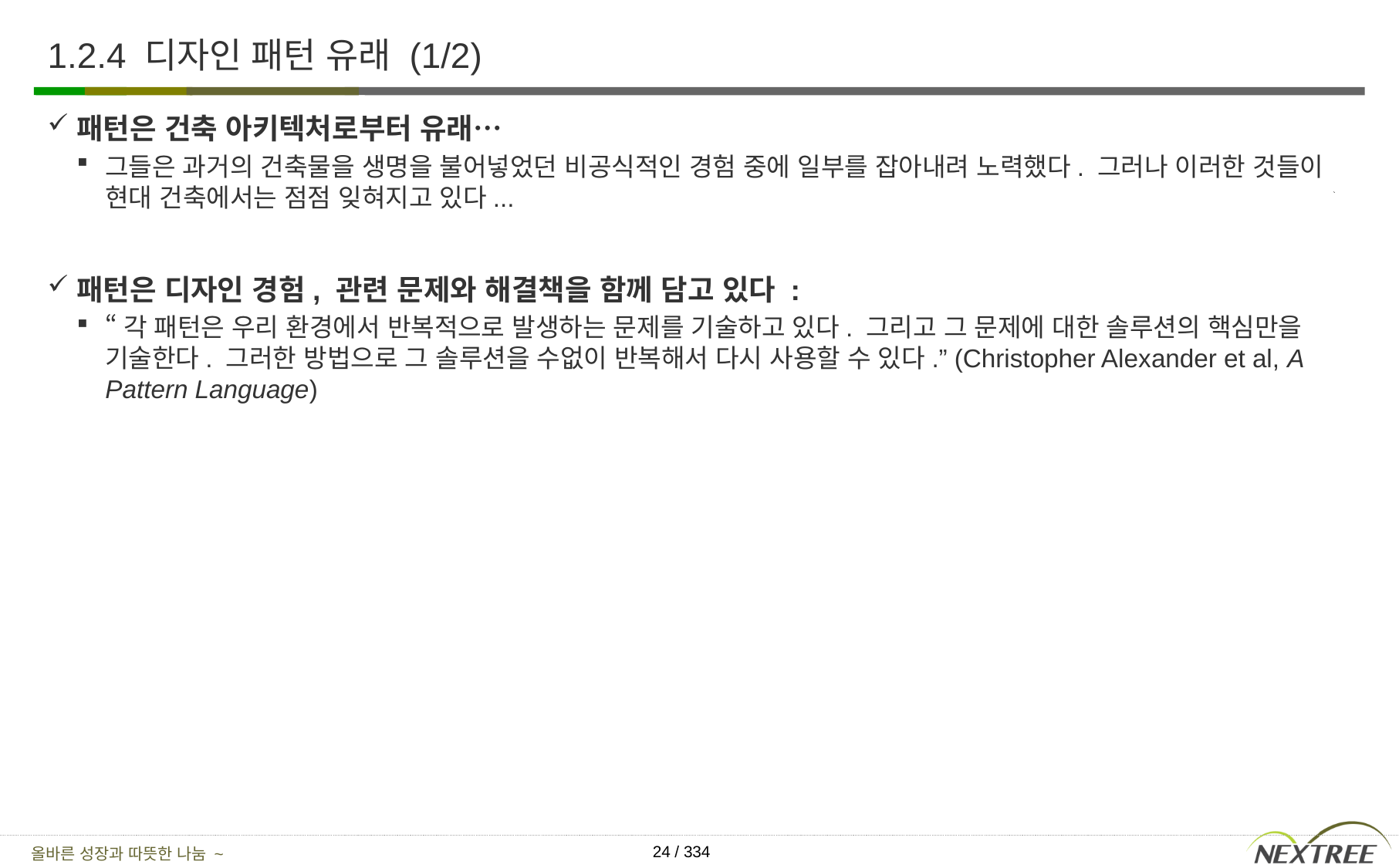

# 1.2.4 디자인 패턴 유래 (1/2)
패턴은 건축 아키텍처로부터 유래…
그들은 과거의 건축물을 생명을 불어넣었던 비공식적인 경험 중에 일부를 잡아내려 노력했다. 그러나 이러한 것들이 현대 건축에서는 점점 잊혀지고 있다...

패턴은 디자인 경험, 관련 문제와 해결책을 함께 담고 있다 :
“각 패턴은 우리 환경에서 반복적으로 발생하는 문제를 기술하고 있다. 그리고 그 문제에 대한 솔루션의 핵심만을 기술한다. 그러한 방법으로 그 솔루션을 수없이 반복해서 다시 사용할 수 있다.” (Christopher Alexander et al, A Pattern Language)